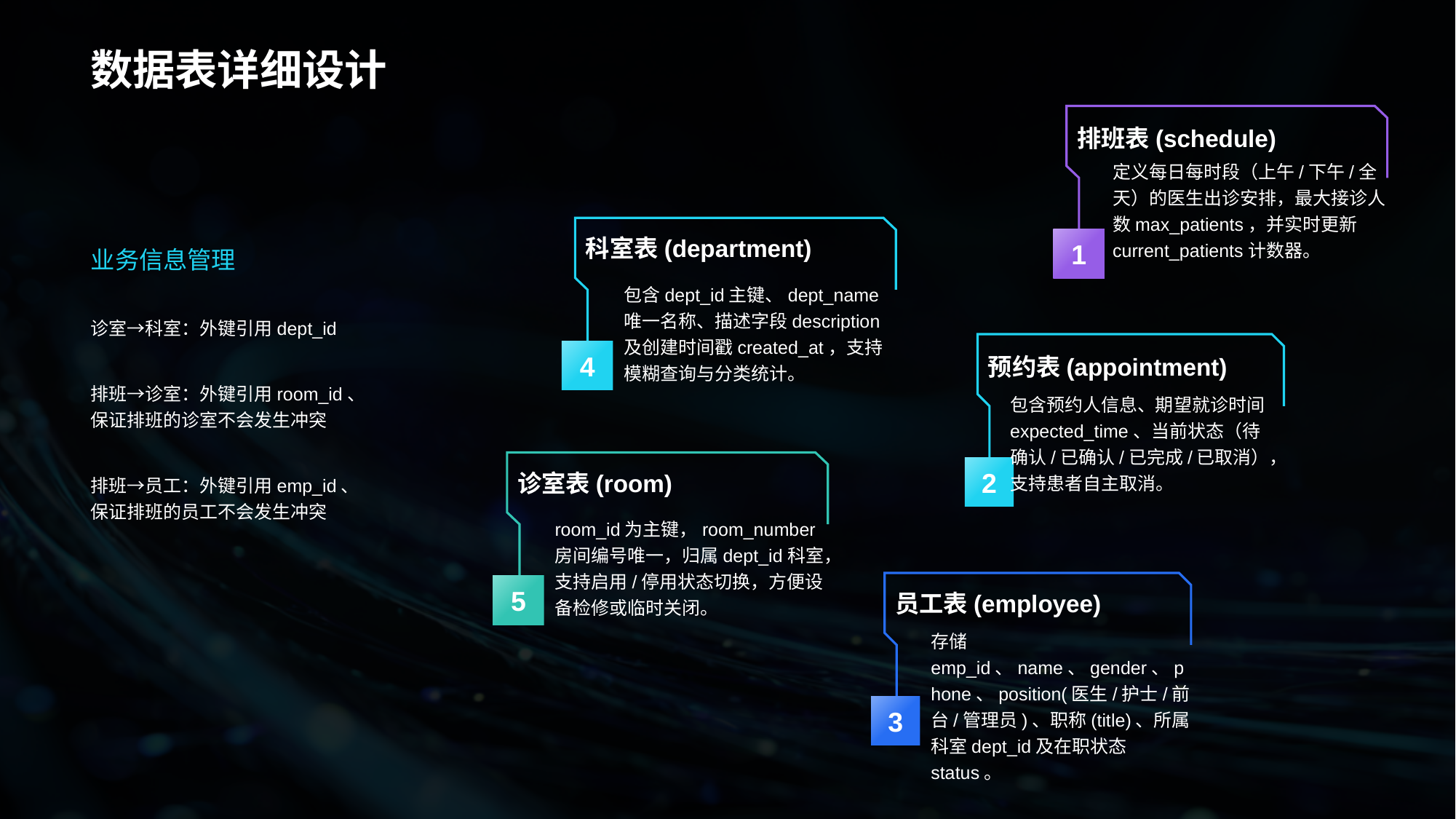

# 数据表详细设计

排班表(schedule)
定义每日每时段（上午/下午/全天）的医生出诊安排，最大接诊人数max_patients，并实时更新current_patients计数器。
1
科室表(department)

包含dept_id主键、dept_name唯一名称、描述字段description及创建时间戳created_at，支持模糊查询与分类统计。
4
诊室表(room)

room_id为主键，room_number房间编号唯一，归属dept_id科室，支持启用/停用状态切换，方便设备检修或临时关闭。
5
业务信息管理

诊室→科室：外键引用dept_id

排班→诊室：外键引用room_id、保证排班的诊室不会发生冲突

排班→员工：外键引用emp_id、保证排班的员工不会发生冲突

预约表(appointment)
包含预约人信息、期望就诊时间expected_time、当前状态（待确认/已确认/已完成/已取消），支持患者自主取消。
2
员工表(employee)

存储emp_id、name、gender、phone、position(医生/护士/前台/管理员)、职称(title)、所属科室dept_id及在职状态status。
3